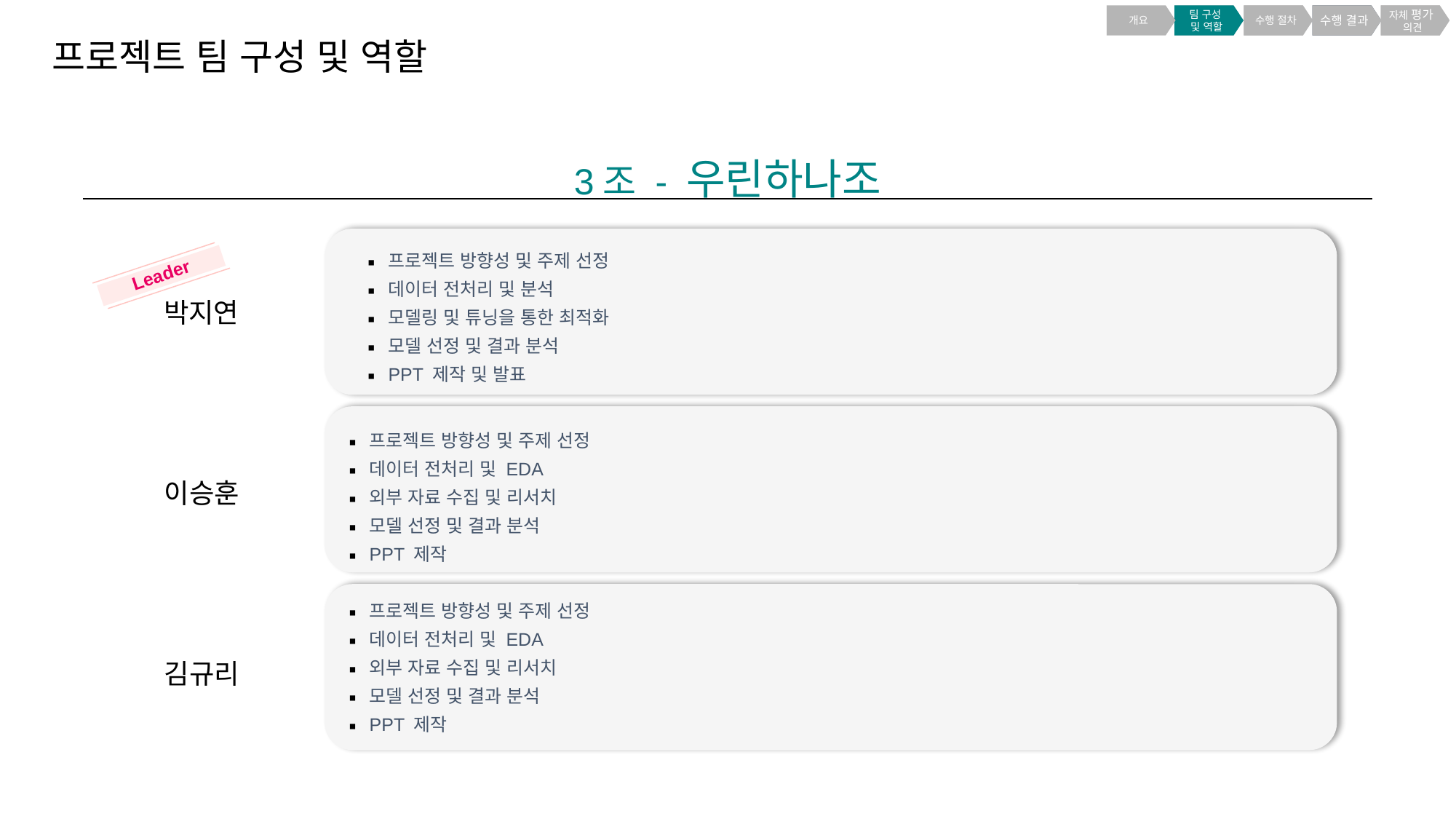

개요
WHY
Right
Customer
Right
Value
Right
Touchpoint
팀 구성
및 역할
수행 절차
수행 결과
자체 평가
의견
프로젝트 팀 구성 및 역할
3조 - 우린하나조
박지연

프로젝트 방향성 및 주제 선정
데이터 전처리 및 분석
모델링 및 튜닝을 통한 최적화
모델 선정 및 결과 분석
PPT 제작 및 발표
Leader

이승훈
프로젝트 방향성 및 주제 선정
데이터 전처리 및 EDA
외부 자료 수집 및 리서치
모델 선정 및 결과 분석
PPT 제작

김규리
프로젝트 방향성 및 주제 선정
데이터 전처리 및 EDA
외부 자료 수집 및 리서치
모델 선정 및 결과 분석
PPT 제작